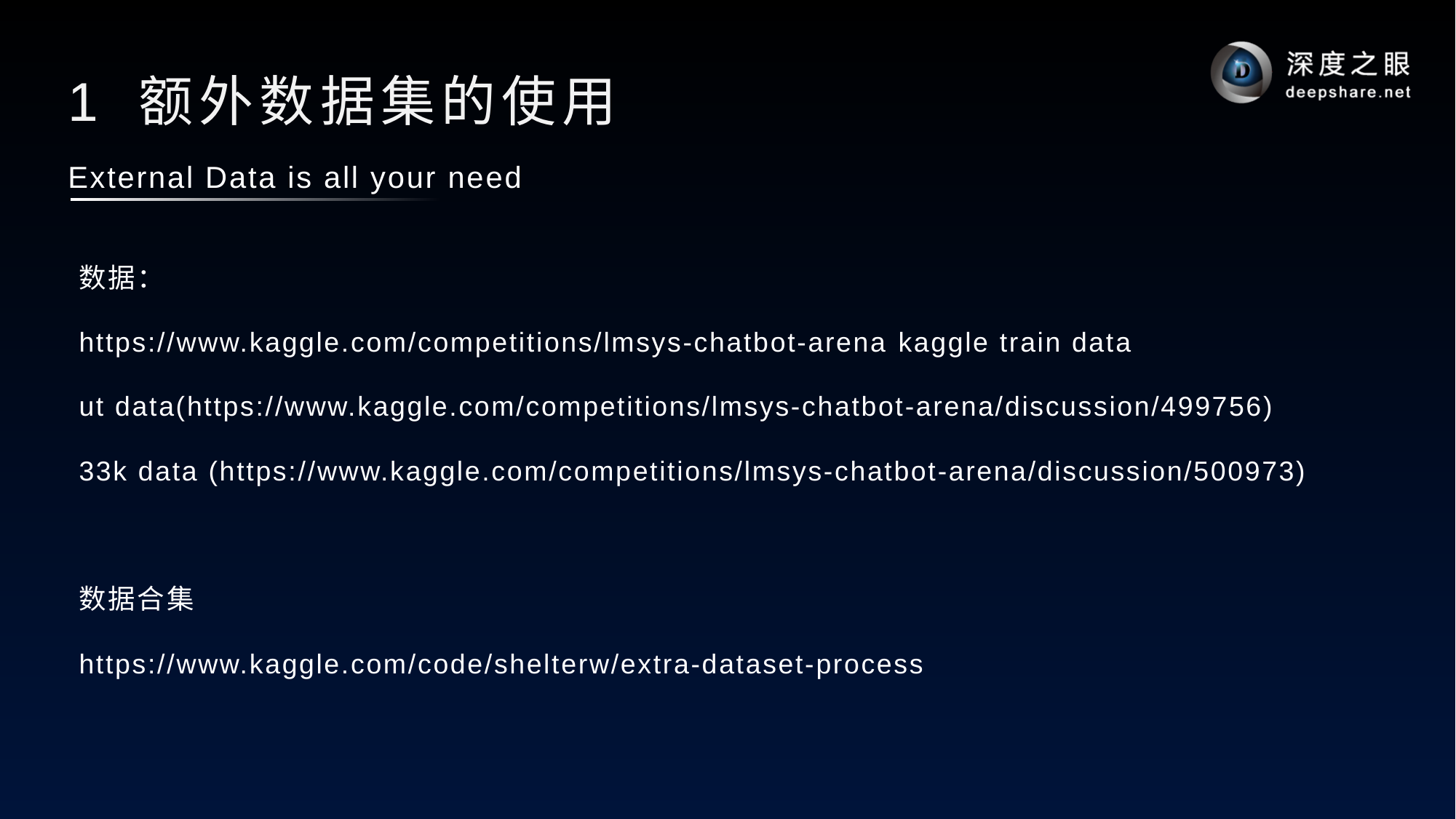

# 1 额外数据集的使用
External Data is all your need
数据：
https://www.kaggle.com/competitions/lmsys-chatbot-arena kaggle train data
ut data(https://www.kaggle.com/competitions/lmsys-chatbot-arena/discussion/499756)
33k data (https://www.kaggle.com/competitions/lmsys-chatbot-arena/discussion/500973)

数据合集
https://www.kaggle.com/code/shelterw/extra-dataset-process